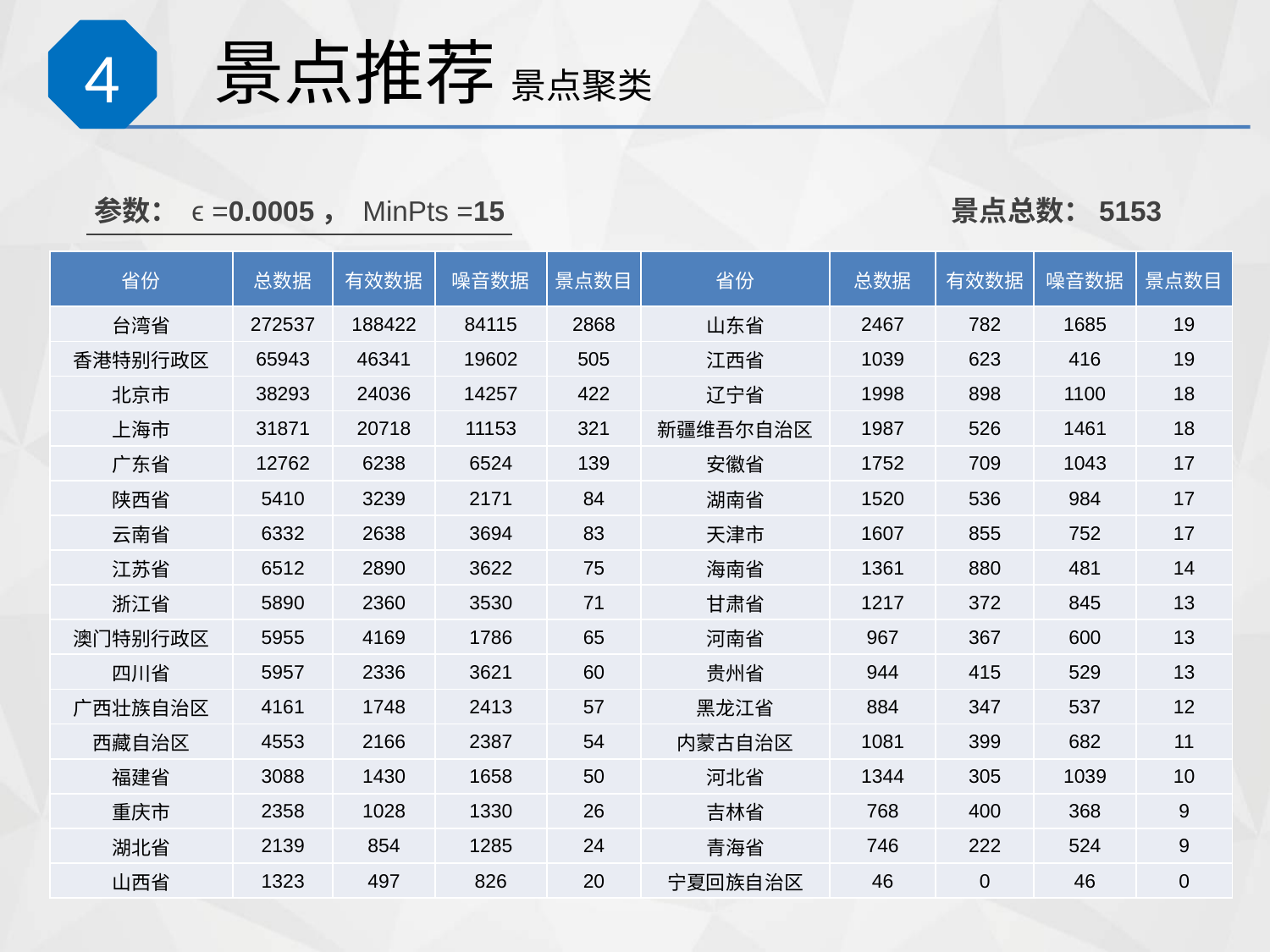

#
景点推荐 景点聚类
4
参数： ϵ =0.0005， MinPts =15
景点总数：5153
| 省份 | 总数据 | 有效数据 | 噪音数据 | 景点数目 | 省份 | 总数据 | 有效数据 | 噪音数据 | 景点数目 |
| --- | --- | --- | --- | --- | --- | --- | --- | --- | --- |
| 台湾省 | 272537 | 188422 | 84115 | 2868 | 山东省 | 2467 | 782 | 1685 | 19 |
| 香港特别行政区 | 65943 | 46341 | 19602 | 505 | 江西省 | 1039 | 623 | 416 | 19 |
| 北京市 | 38293 | 24036 | 14257 | 422 | 辽宁省 | 1998 | 898 | 1100 | 18 |
| 上海市 | 31871 | 20718 | 11153 | 321 | 新疆维吾尔自治区 | 1987 | 526 | 1461 | 18 |
| 广东省 | 12762 | 6238 | 6524 | 139 | 安徽省 | 1752 | 709 | 1043 | 17 |
| 陕西省 | 5410 | 3239 | 2171 | 84 | 湖南省 | 1520 | 536 | 984 | 17 |
| 云南省 | 6332 | 2638 | 3694 | 83 | 天津市 | 1607 | 855 | 752 | 17 |
| 江苏省 | 6512 | 2890 | 3622 | 75 | 海南省 | 1361 | 880 | 481 | 14 |
| 浙江省 | 5890 | 2360 | 3530 | 71 | 甘肃省 | 1217 | 372 | 845 | 13 |
| 澳门特别行政区 | 5955 | 4169 | 1786 | 65 | 河南省 | 967 | 367 | 600 | 13 |
| 四川省 | 5957 | 2336 | 3621 | 60 | 贵州省 | 944 | 415 | 529 | 13 |
| 广西壮族自治区 | 4161 | 1748 | 2413 | 57 | 黑龙江省 | 884 | 347 | 537 | 12 |
| 西藏自治区 | 4553 | 2166 | 2387 | 54 | 内蒙古自治区 | 1081 | 399 | 682 | 11 |
| 福建省 | 3088 | 1430 | 1658 | 50 | 河北省 | 1344 | 305 | 1039 | 10 |
| 重庆市 | 2358 | 1028 | 1330 | 26 | 吉林省 | 768 | 400 | 368 | 9 |
| 湖北省 | 2139 | 854 | 1285 | 24 | 青海省 | 746 | 222 | 524 | 9 |
| 山西省 | 1323 | 497 | 826 | 20 | 宁夏回族自治区 | 46 | 0 | 46 | 0 |